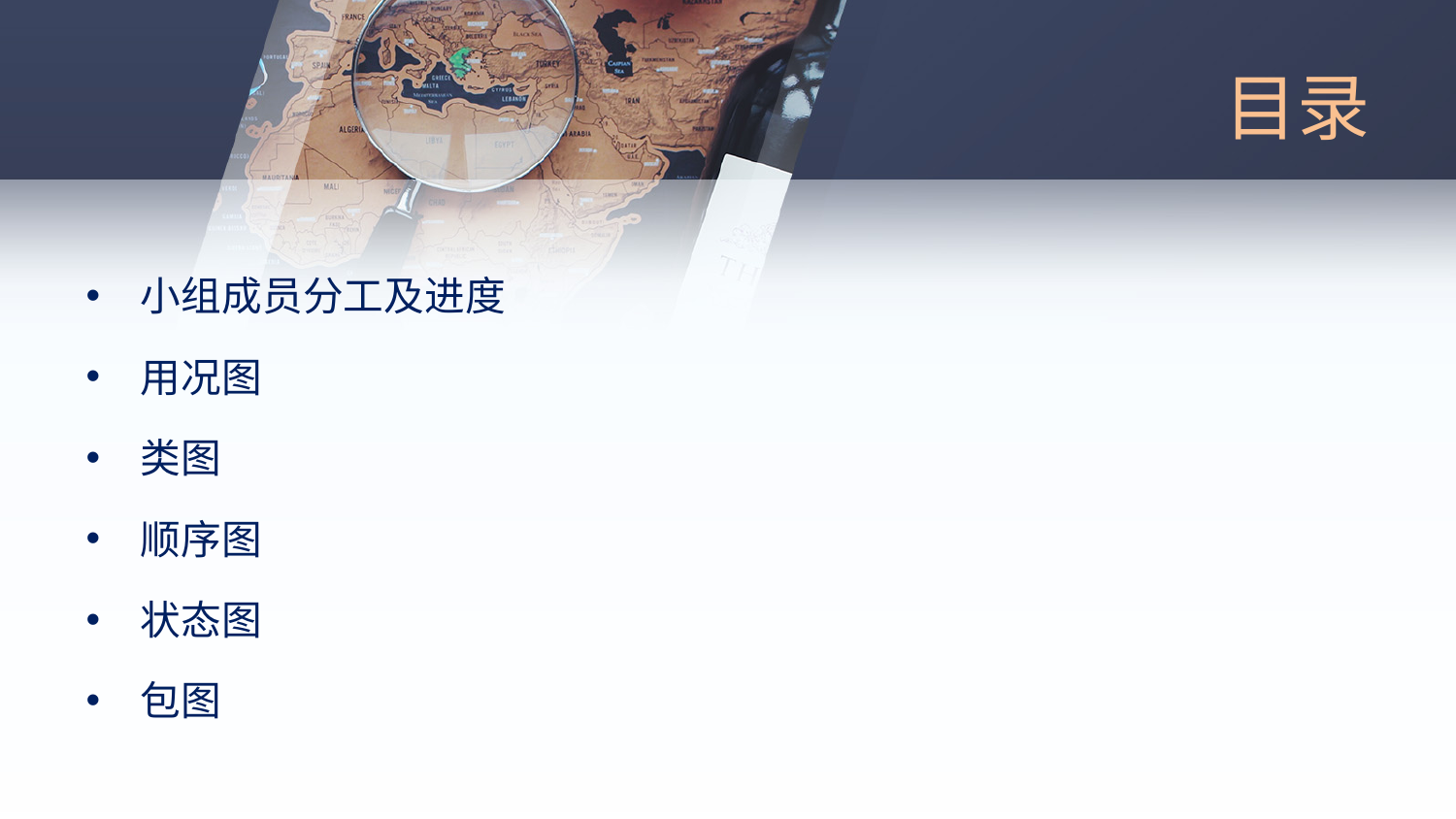

# 目录
小组成员分工及进度
用况图
类图
顺序图
状态图
包图